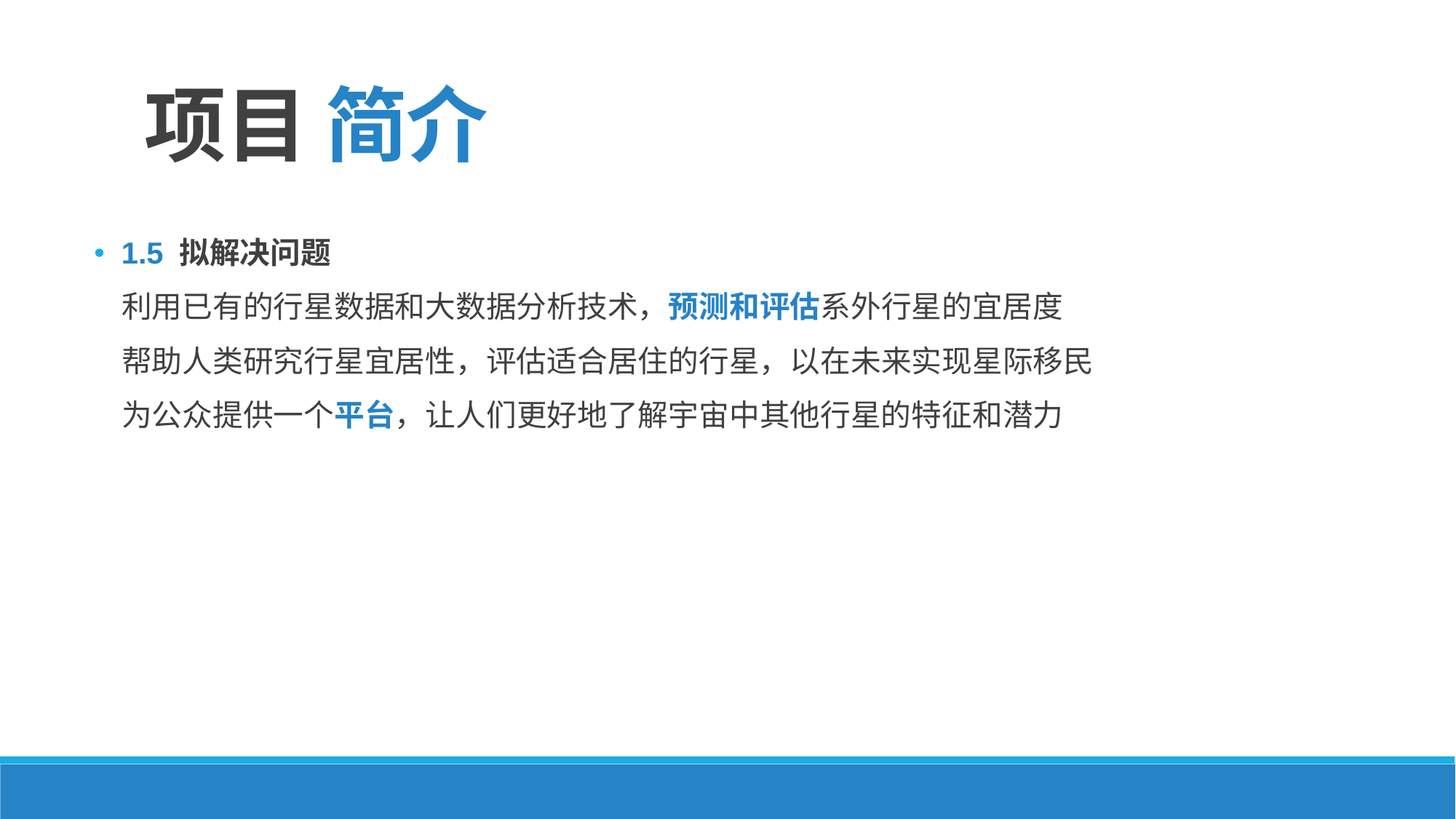

项目 简介
1.5 拟解决问题
   利用已有的行星数据和大数据分析技术，预测和评估系外行星的宜居度
   帮助人类研究行星宜居性，评估适合居住的行星，以在未来实现星际移民
   为公众提供一个平台，让人们更好地了解宇宙中其他行星的特征和潜力